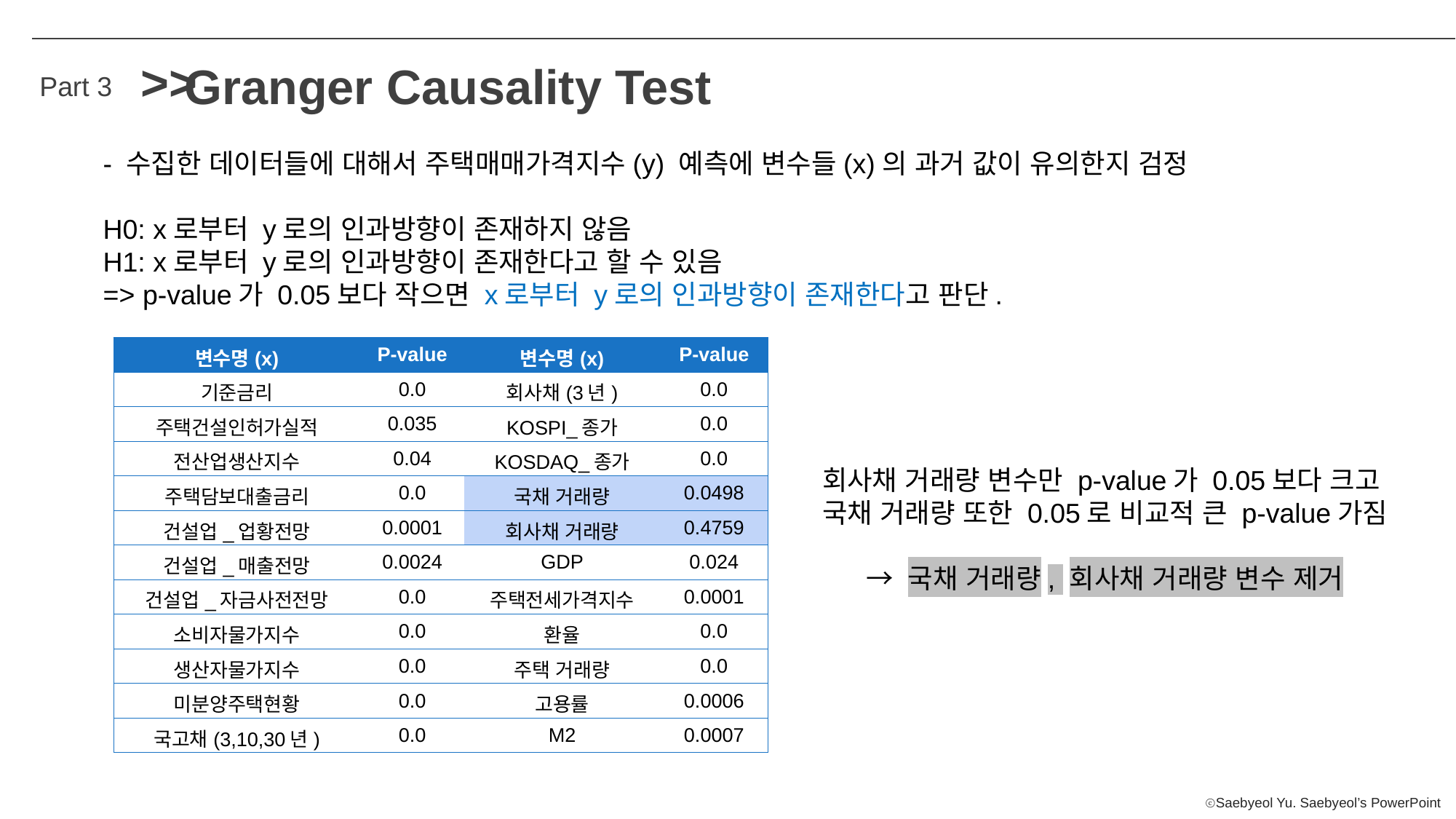

>>
Granger Causality Test
Part 3
- 수집한 데이터들에 대해서 주택매매가격지수(y) 예측에 변수들(x)의 과거 값이 유의한지 검정

H0: x로부터 y로의 인과방향이 존재하지 않음
H1: x로부터 y로의 인과방향이 존재한다고 할 수 있음
=> p-value가 0.05보다 작으면 x로부터 y로의 인과방향이 존재한다고 판단.
| 변수명(x) | P-value | 변수명(x) | P-value |
| --- | --- | --- | --- |
| 기준금리 | 0.0 | 회사채(3년) | 0.0 |
| 주택건설인허가실적 | 0.035 | KOSPI\_종가 | 0.0 |
| 전산업생산지수 | 0.04 | KOSDAQ\_종가 | 0.0 |
| 주택담보대출금리 | 0.0 | 국채 거래량 | 0.0498 |
| 건설업\_업황전망 | 0.0001 | 회사채 거래량 | 0.4759 |
| 건설업\_매출전망 | 0.0024 | GDP | 0.024 |
| 건설업\_자금사전전망 | 0.0 | 주택전세가격지수 | 0.0001 |
| 소비자물가지수 | 0.0 | 환율 | 0.0 |
| 생산자물가지수 | 0.0 | 주택 거래량 | 0.0 |
| 미분양주택현황 | 0.0 | 고용률 | 0.0006 |
| 국고채(3,10,30년) | 0.0 | M2 | 0.0007 |
회사채 거래량 변수만 p-value가 0.05보다 크고
국채 거래량 또한 0.05로 비교적 큰 p-value가짐

→ 국채 거래량, 회사채 거래량 변수 제거
차원축소를 위한
PCA